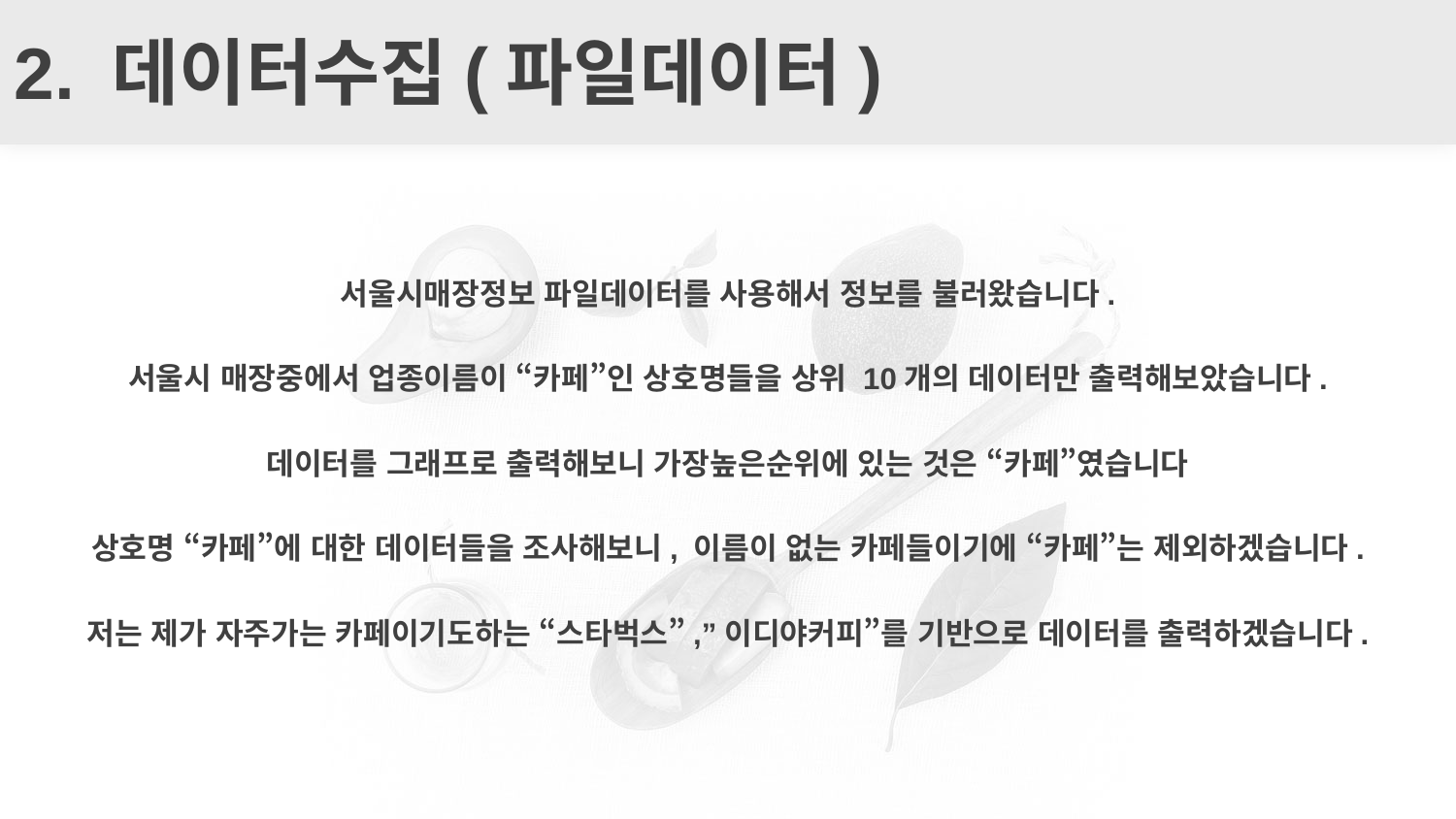

# 2. 데이터수집(파일데이터)
서울시매장정보 파일데이터를 사용해서 정보를 불러왔습니다.

서울시 매장중에서 업종이름이 “카페”인 상호명들을 상위 10개의 데이터만 출력해보았습니다.

데이터를 그래프로 출력해보니 가장높은순위에 있는 것은 “카페”였습니다

상호명 “카페”에 대한 데이터들을 조사해보니, 이름이 없는 카페들이기에 “카페”는 제외하겠습니다.

저는 제가 자주가는 카페이기도하는 “스타벅스”,”이디야커피”를 기반으로 데이터를 출력하겠습니다.